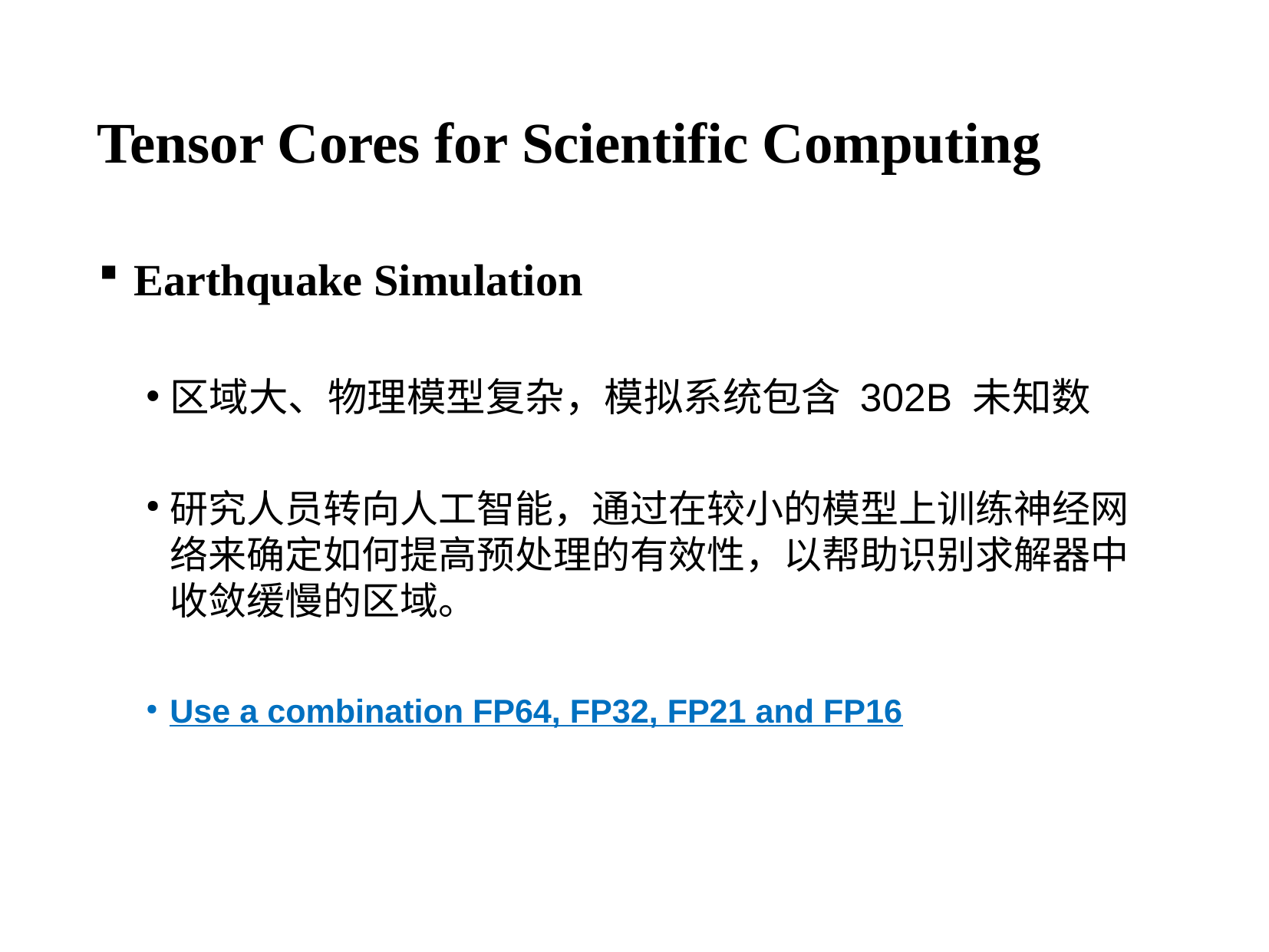

# Tensor Cores for Scientific Computing
Earthquake Simulation

区域大、物理模型复杂，模拟系统包含 302B 未知数

研究人员转向人工智能，通过在较小的模型上训练神经网络来确定如何提高预处理的有效性，以帮助识别求解器中收敛缓慢的区域。

Use a combination FP64, FP32, FP21 and FP16